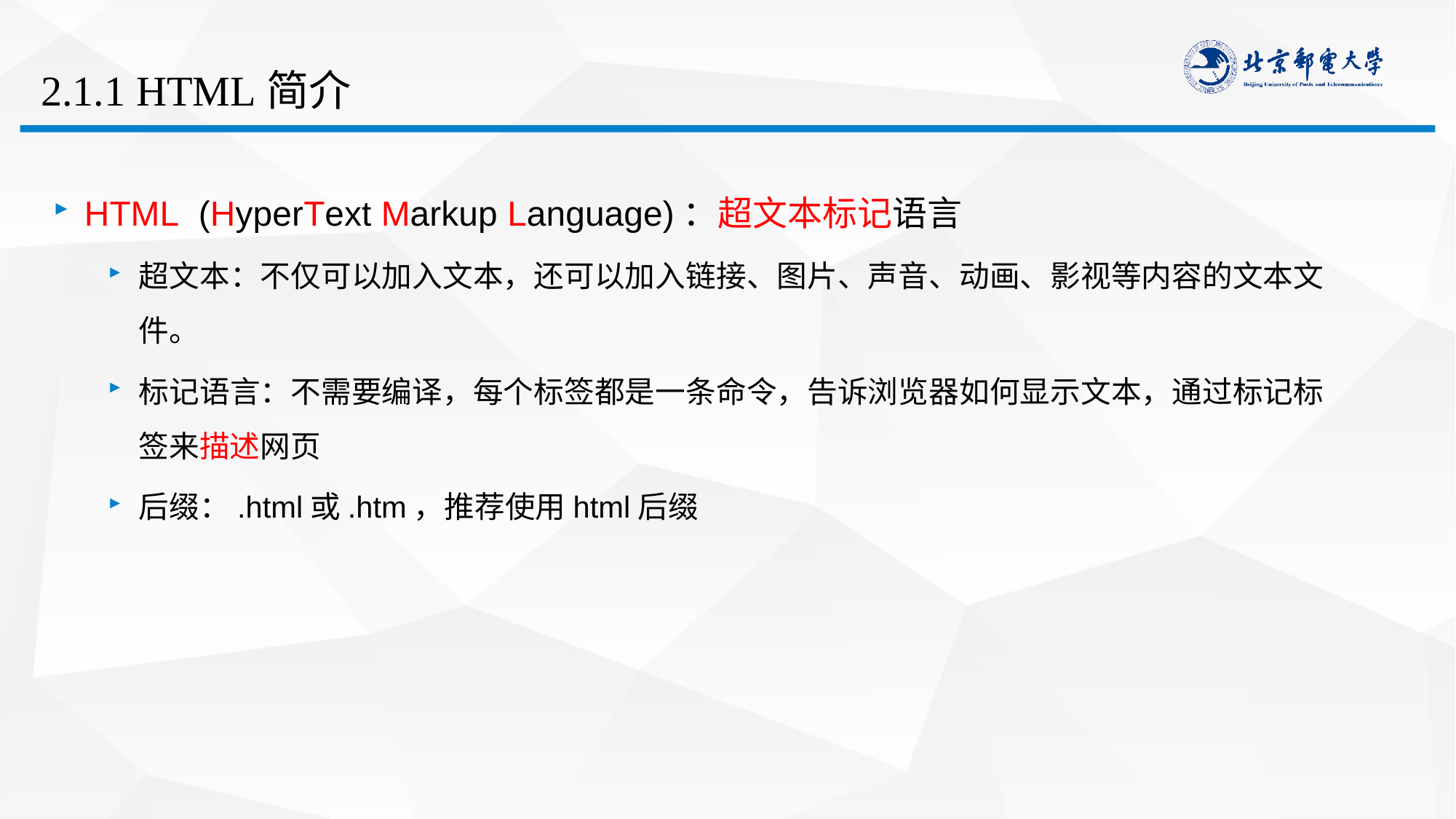

# 2.1.1 HTML简介

HTML  (HyperText Markup Language)：超文本标记语言
超文本：不仅可以加入文本，还可以加入链接、图片、声音、动画、影视等内容的文本文件。
标记语言：不需要编译，每个标签都是一条命令，告诉浏览器如何显示文本，通过标记标签来描述网页
后缀：.html或.htm，推荐使用html后缀